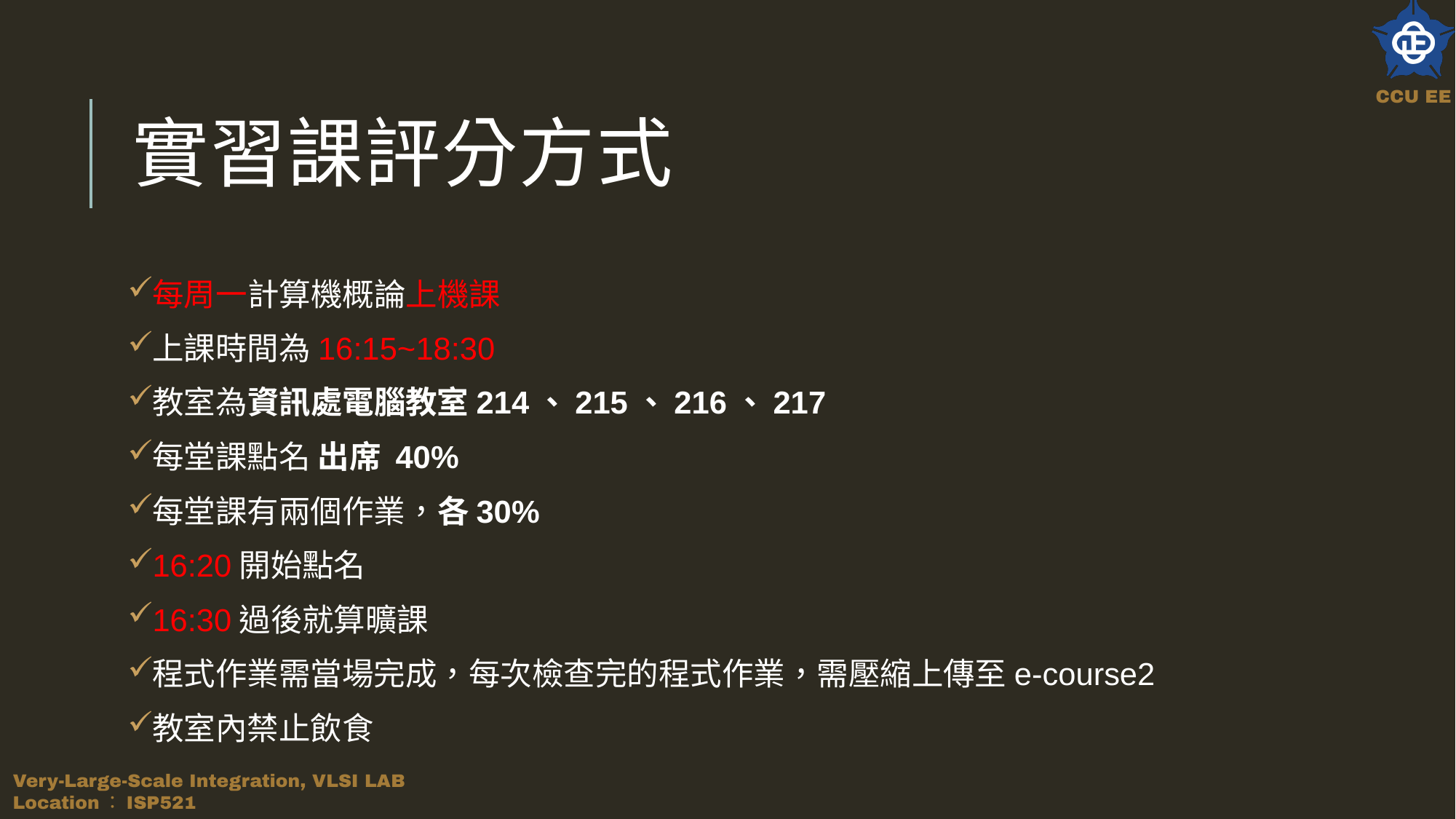

# 實習課評分方式
每周一計算機概論上機課
上課時間為16:15~18:30
教室為資訊處電腦教室214、215、216、217
每堂課點名 出席 40%
每堂課有兩個作業，各30%
16:20開始點名
16:30過後就算曠課
程式作業需當場完成，每次檢查完的程式作業，需壓縮上傳至e-course2
教室內禁止飲食